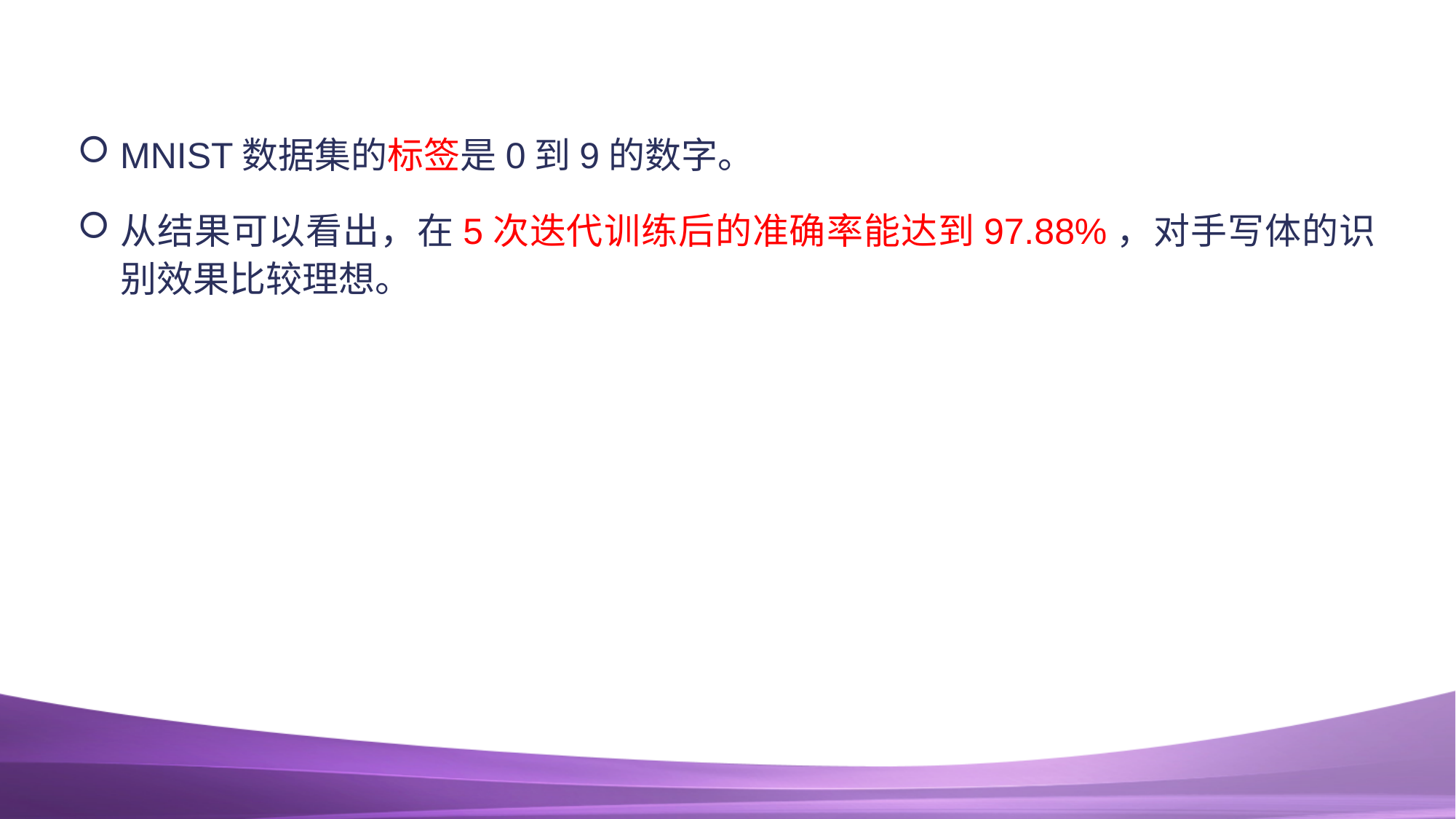

#
MNIST数据集的标签是0到9的数字。
从结果可以看出，在5次迭代训练后的准确率能达到97.88%，对手写体的识别效果比较理想。